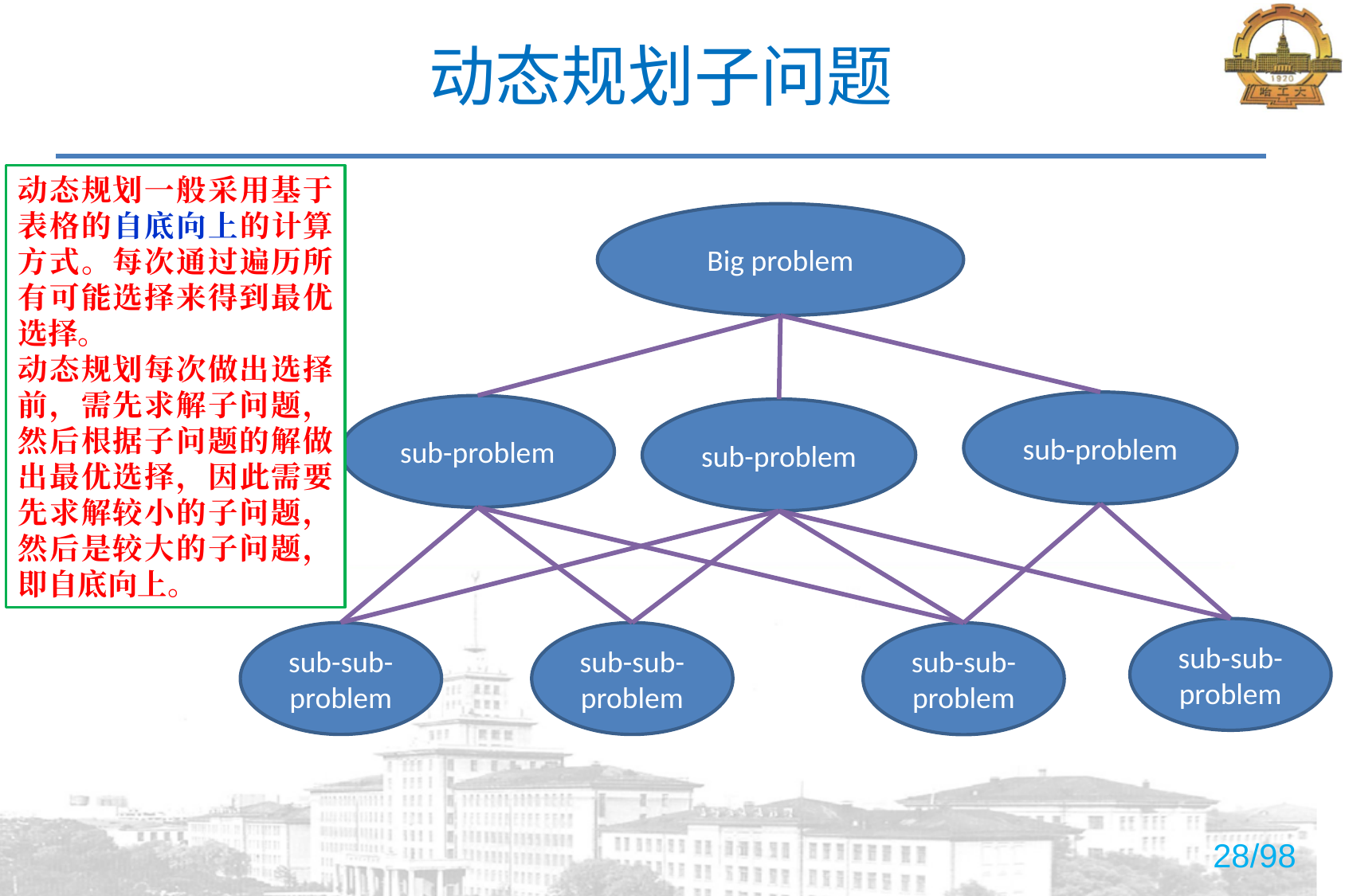

# 动态规划子问题
动态规划一般采用基于表格的自底向上的计算方式。每次通过遍历所有可能选择来得到最优选择。
动态规划每次做出选择前，需先求解子问题，然后根据子问题的解做出最优选择，因此需要先求解较小的子问题，然后是较大的子问题，即自底向上。
Big problem
sub-problem
sub-problem
sub-problem
sub-sub-problem
sub-sub-problem
sub-sub-problem
sub-sub-problem